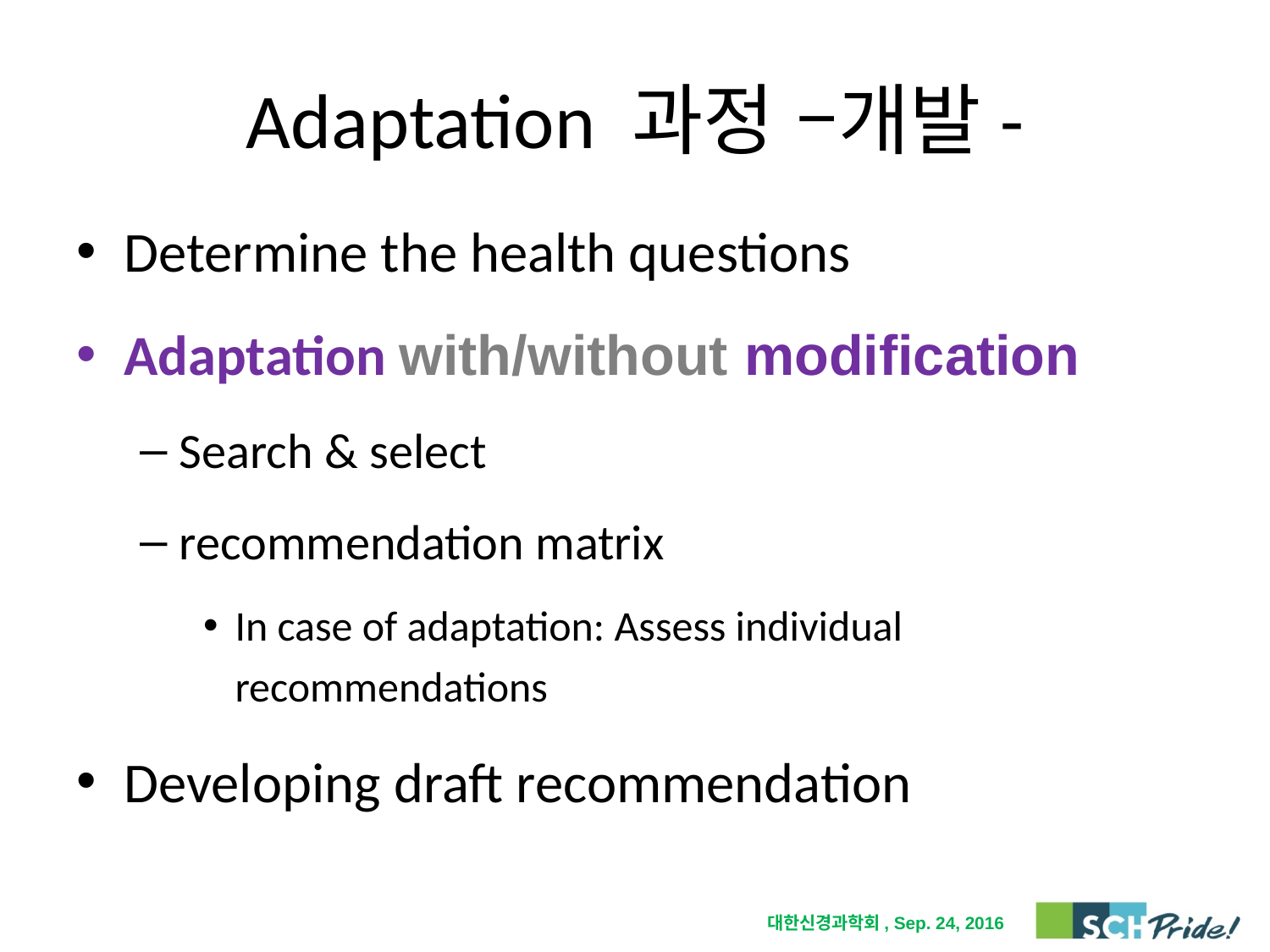

# Adaptation 과정 –개발-
Determine the health questions
Adaptation with/without modification
Search & select
recommendation matrix
In case of adaptation: Assess individual recommendations
Developing draft recommendation